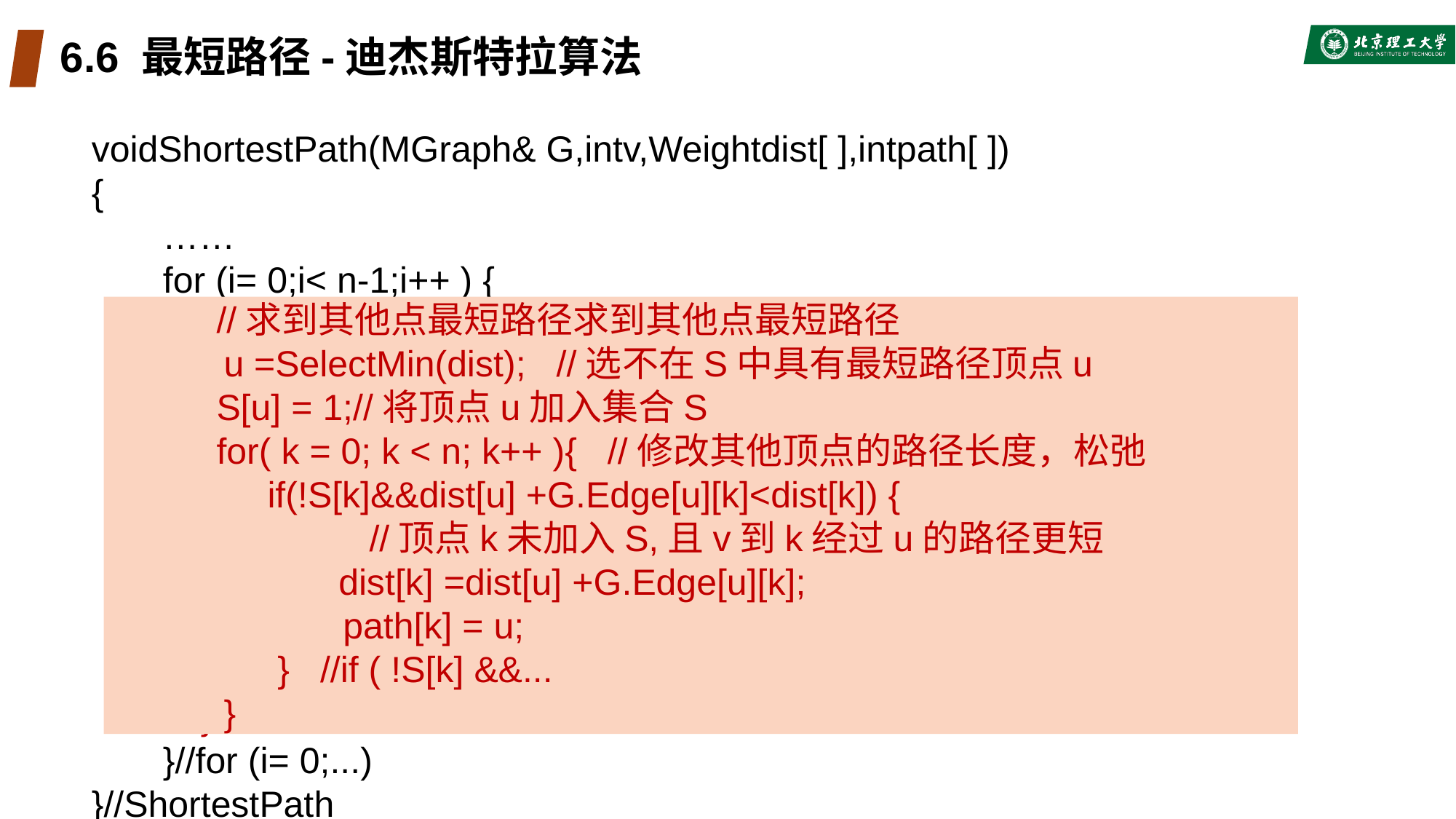

# 6.6 最短路径-迪杰斯特拉算法
voidShortestPath(MGraph& G,intv,Weightdist[ ],intpath[ ])
{
       ……
       for (i= 0;i< n-1;i++ ) {
          //求到其他点最短路径求到其他点最短路径
	u =SelectMin(dist);   //选不在S中具有最短路径顶点u
          S[u] = 1;//将顶点u加入集合S
          for( k = 0; k < n; k++ ){   //修改其他顶点的路径长度，松弛
               if(!S[k]&&dist[u] +G.Edge[u][k]<dist[k]) {
                         //顶点k未加入S,且v到k经过u的路径更短
                      dist[k] =dist[u] +G.Edge[u][k];
		 path[k] = u;
                }   //if ( !S[k] &&...
	}
       }//for (i= 0;...)
}//ShortestPath
          //求到其他点最短路径求到其他点最短路径
	u =SelectMin(dist);   //选不在S中具有最短路径顶点u
          S[u] = 1;//将顶点u加入集合S
          for( k = 0; k < n; k++ ){   //修改其他顶点的路径长度，松弛
               if(!S[k]&&dist[u] +G.Edge[u][k]<dist[k]) {
                         //顶点k未加入S,且v到k经过u的路径更短
                      dist[k] =dist[u] +G.Edge[u][k];
		 path[k] = u;
                }   //if ( !S[k] &&...
	}